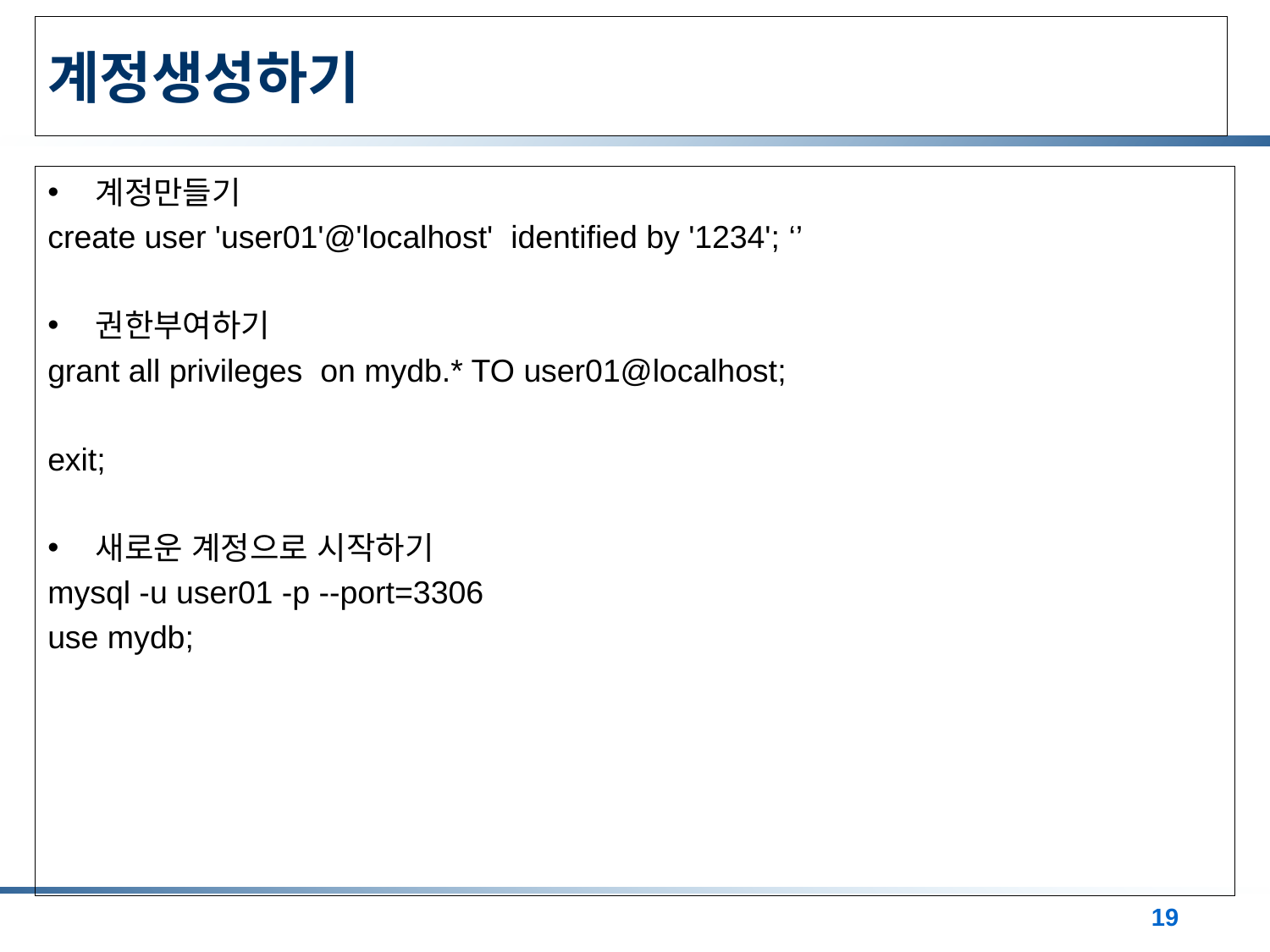

# 계정생성하기
계정만들기
create user 'user01'@'localhost'  identified by '1234'; ‘’

권한부여하기
grant all privileges  on mydb.* TO user01@localhost;

exit;

새로운 계정으로 시작하기
mysql -u user01 -p --port=3306
use mydb;